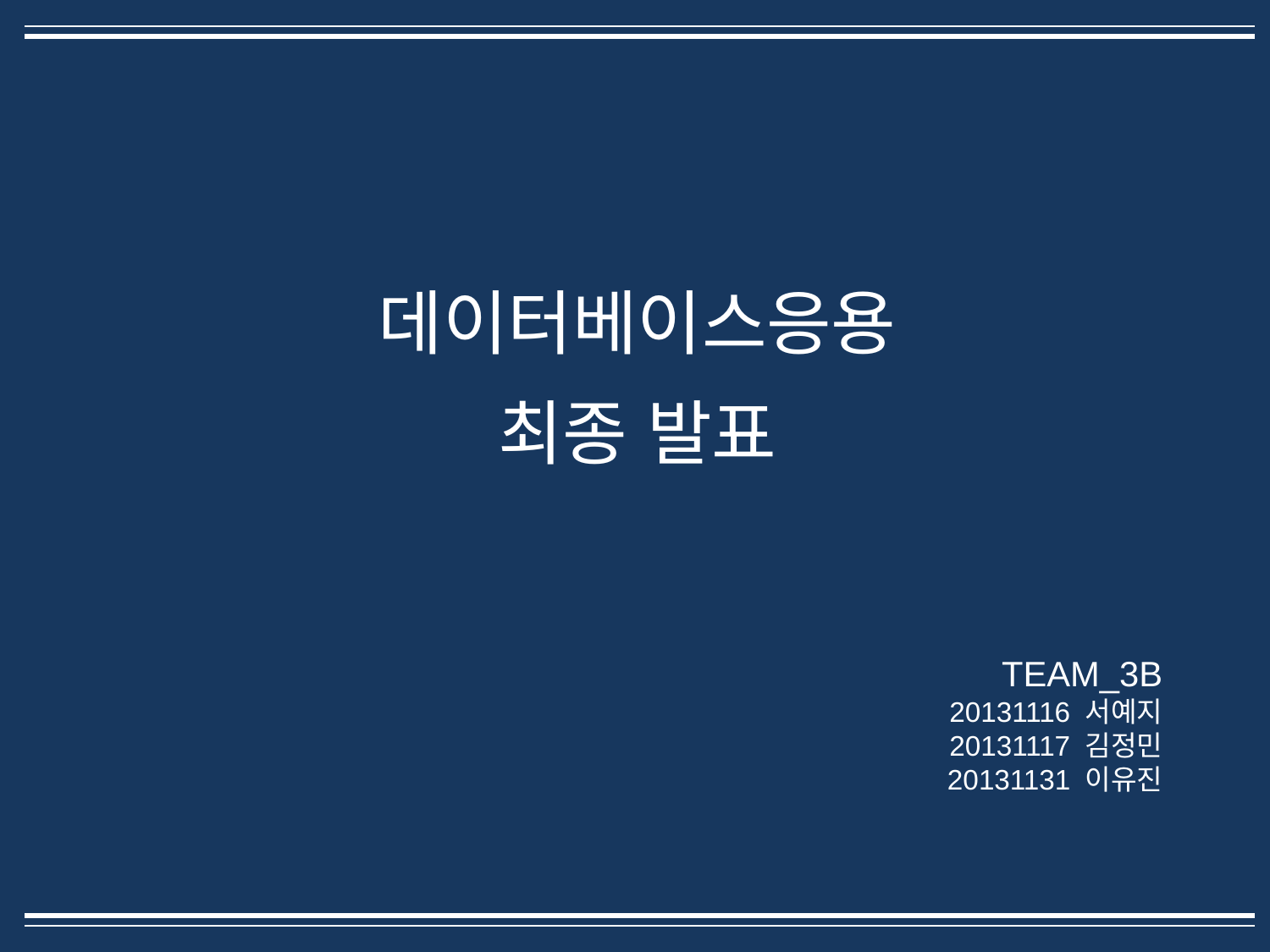

데이터베이스응용
최종 발표
TEAM_3B
20131116 서예지
20131117 김정민
20131131 이유진